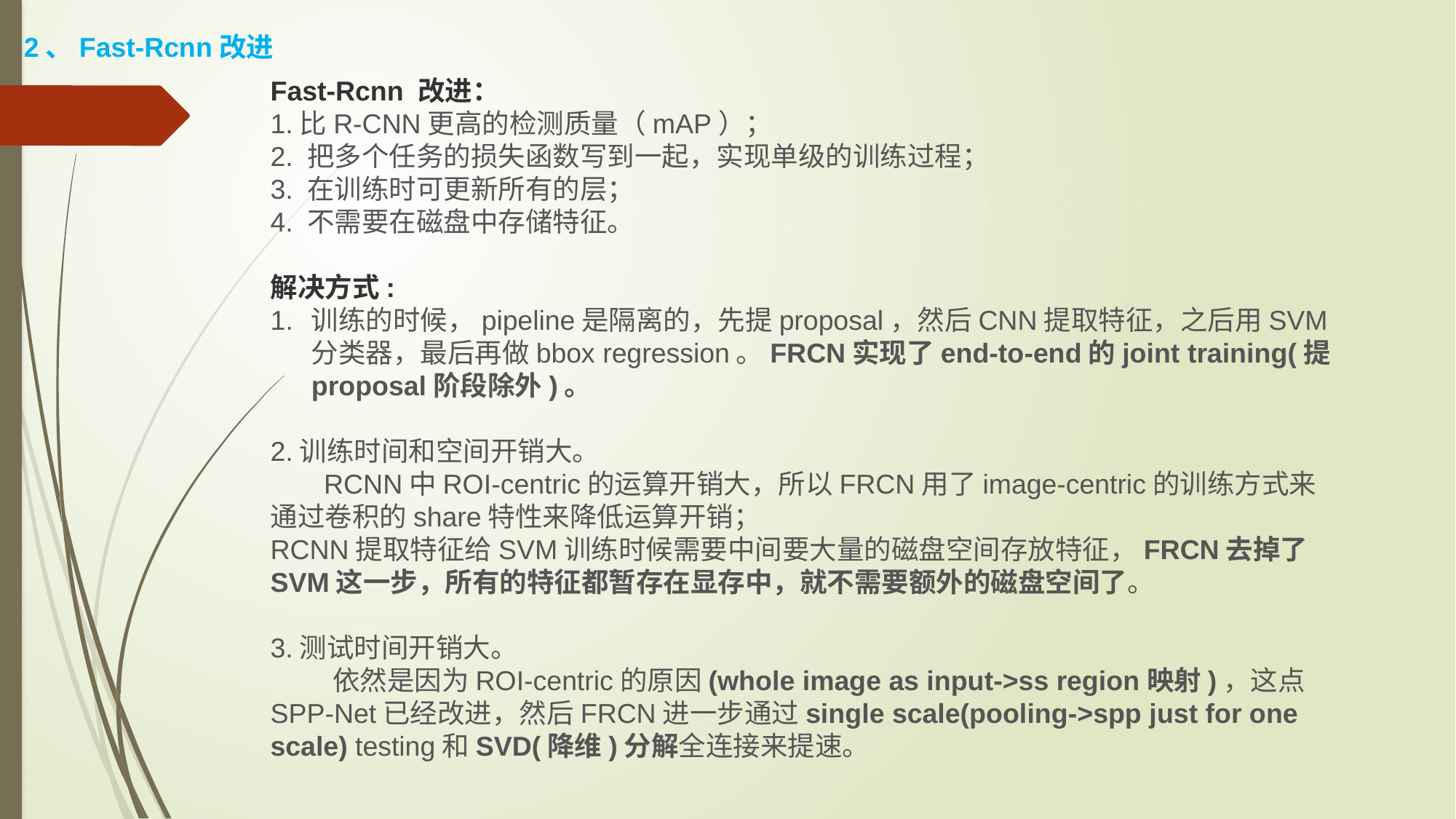

2、Fast-Rcnn改进
Fast-Rcnn 改进：
1.比R-CNN更高的检测质量（mAP）； 
2. 把多个任务的损失函数写到一起，实现单级的训练过程； 
3. 在训练时可更新所有的层； 
4. 不需要在磁盘中存储特征。 
解决方式:
训练的时候，pipeline是隔离的，先提proposal，然后CNN提取特征，之后用SVM分类器，最后再做bbox regression。FRCN实现了end-to-end的joint training(提proposal阶段除外)。
2.训练时间和空间开销大。
       RCNN中ROI-centric的运算开销大，所以FRCN用了image-centric的训练方式来通过卷积的share特性来降低运算开销；
RCNN提取特征给SVM训练时候需要中间要大量的磁盘空间存放特征，FRCN去掉了SVM这一步，所有的特征都暂存在显存中，就不需要额外的磁盘空间了。
3.测试时间开销大。
         依然是因为ROI-centric的原因(whole image as input->ss region映射)，这点SPP-Net已经改进，然后FRCN进一步通过single scale(pooling->spp just for one scale) testing和SVD(降维)分解全连接来提速。